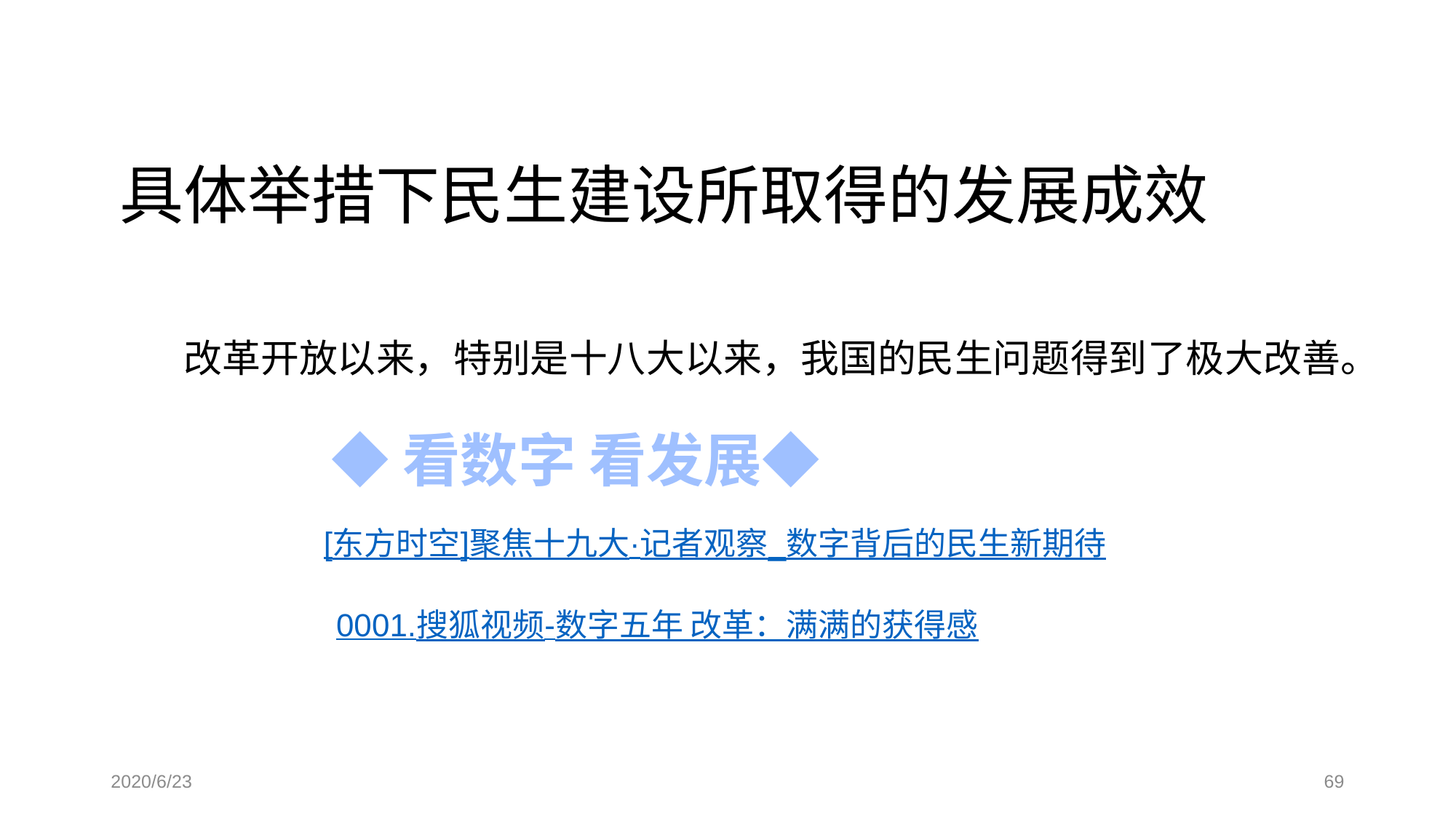

具体举措下民生建设所取得的发展成效
改革开放以来，特别是十八大以来，我国的民生问题得到了极大改善。
◆看数字 看发展◆
[东方时空]聚焦十九大·记者观察_数字背后的民生新期待
0001.搜狐视频-数字五年 改革：满满的获得感
2020/6/23
69